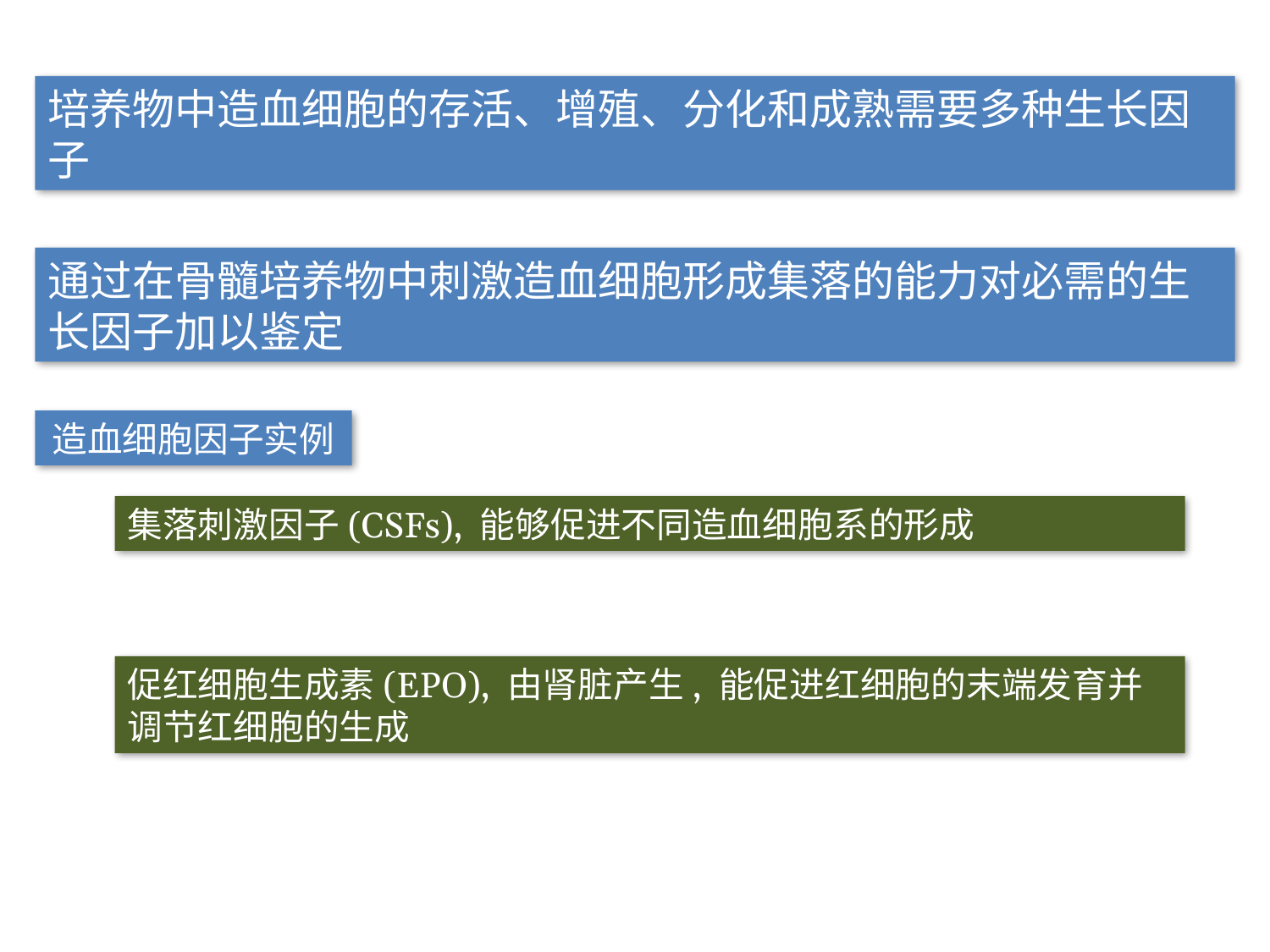

培养物中造血细胞的存活、增殖、分化和成熟需要多种生长因子
通过在骨髓培养物中刺激造血细胞形成集落的能力对必需的生长因子加以鉴定
造血细胞因子实例
集落刺激因子(CSFs), 能够促进不同造血细胞系的形成
促红细胞生成素(EPO), 由肾脏产生, 能促进红细胞的末端发育并调节红细胞的生成